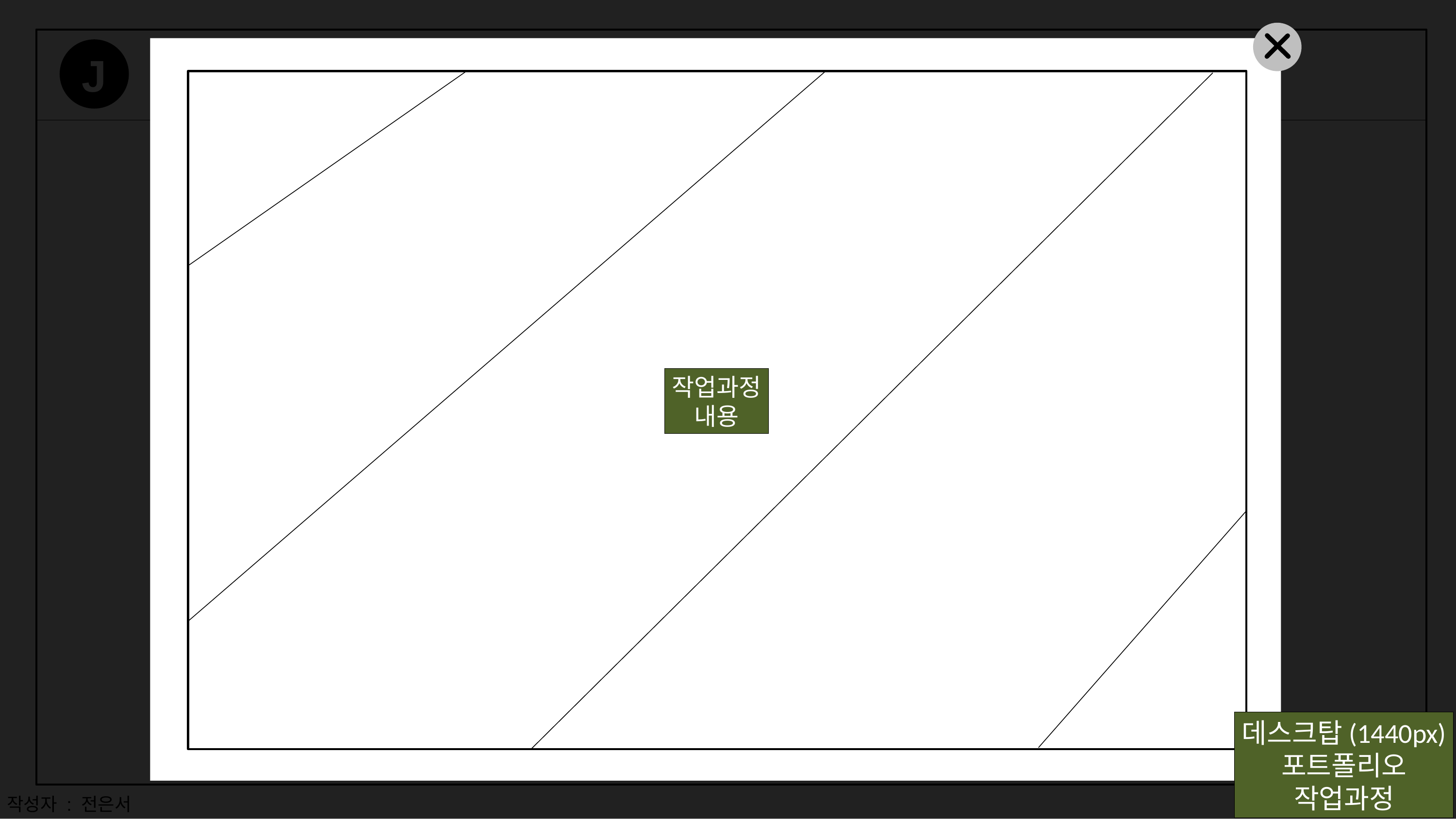

PORTFOLIO

PROFILE

HOME

CONTACT

J

작업과정
내용
데스크탑(1440px)
포트폴리오
작업과정
작성자 : 전은서